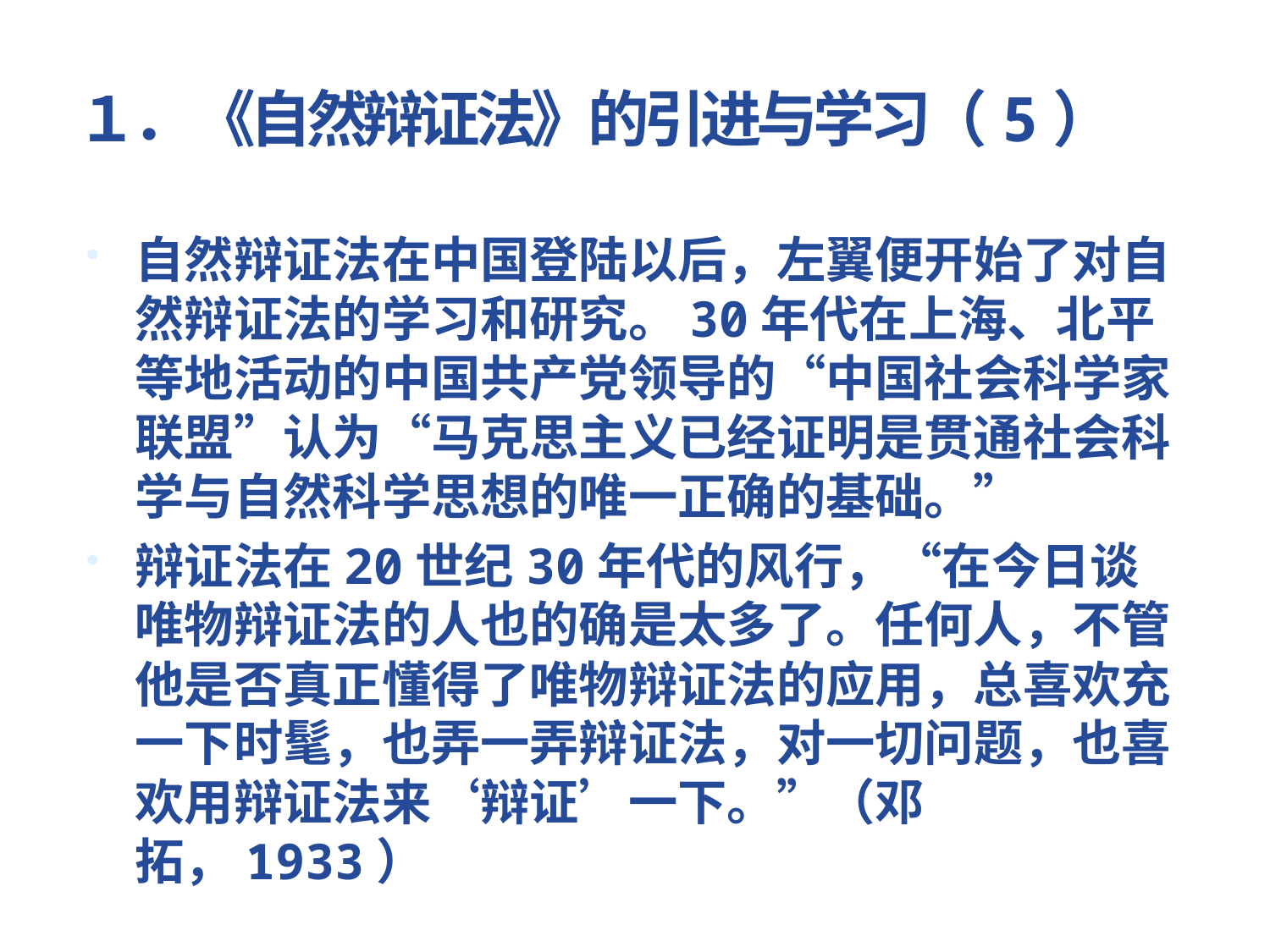

# １．《自然辩证法》的引进与学习（5）
自然辩证法在中国登陆以后，左翼便开始了对自然辩证法的学习和研究。30年代在上海、北平等地活动的中国共产党领导的“中国社会科学家联盟”认为“马克思主义已经证明是贯通社会科学与自然科学思想的唯一正确的基础。”
辩证法在20世纪30年代的风行，“在今日谈唯物辩证法的人也的确是太多了。任何人，不管他是否真正懂得了唯物辩证法的应用，总喜欢充一下时髦，也弄一弄辩证法，对一切问题，也喜欢用辩证法来‘辩证’一下。”（邓拓，1933）